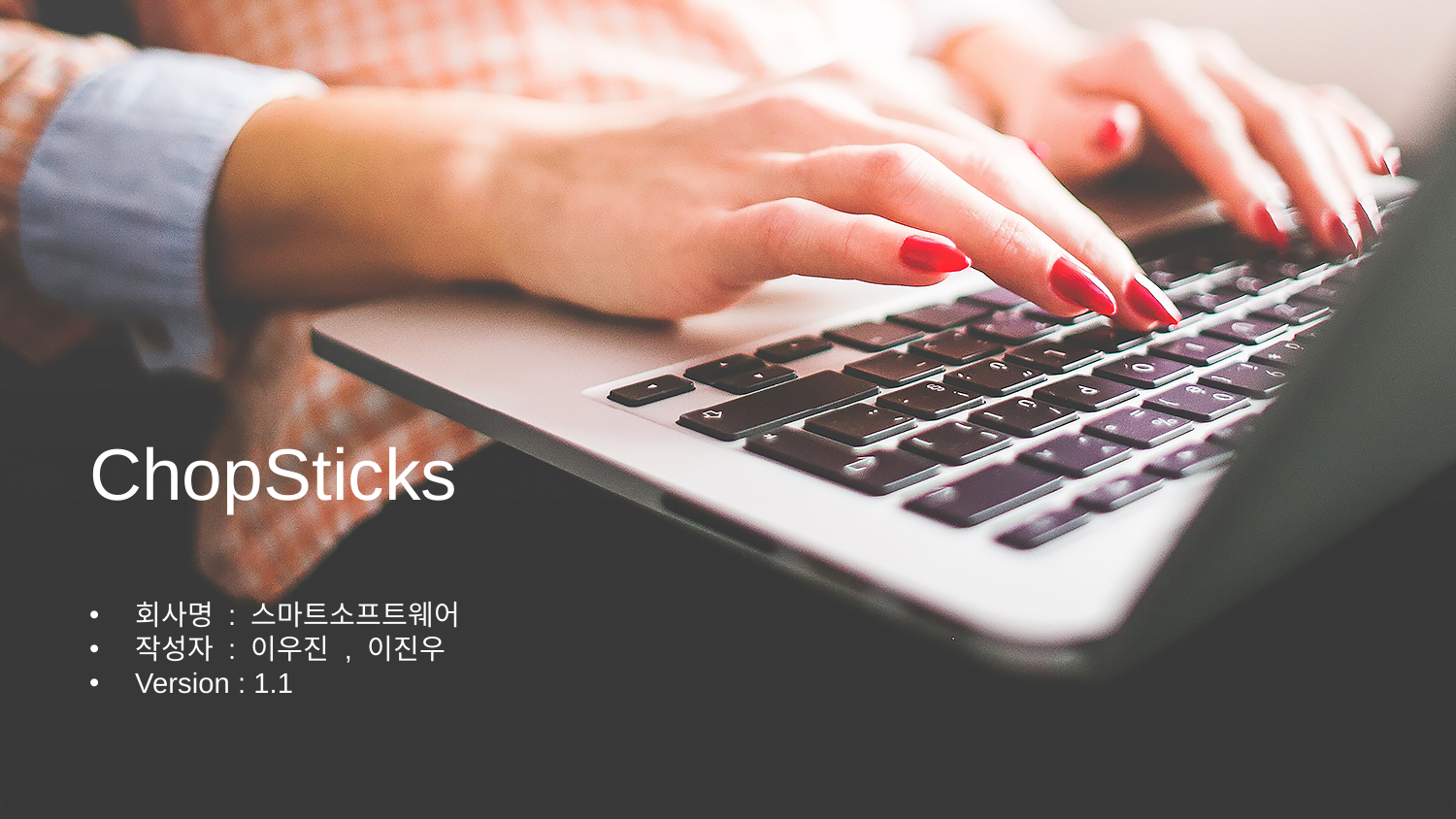

ChopSticks
회사명 : 스마트소프트웨어
작성자 : 이우진 , 이진우
Version : 1.1